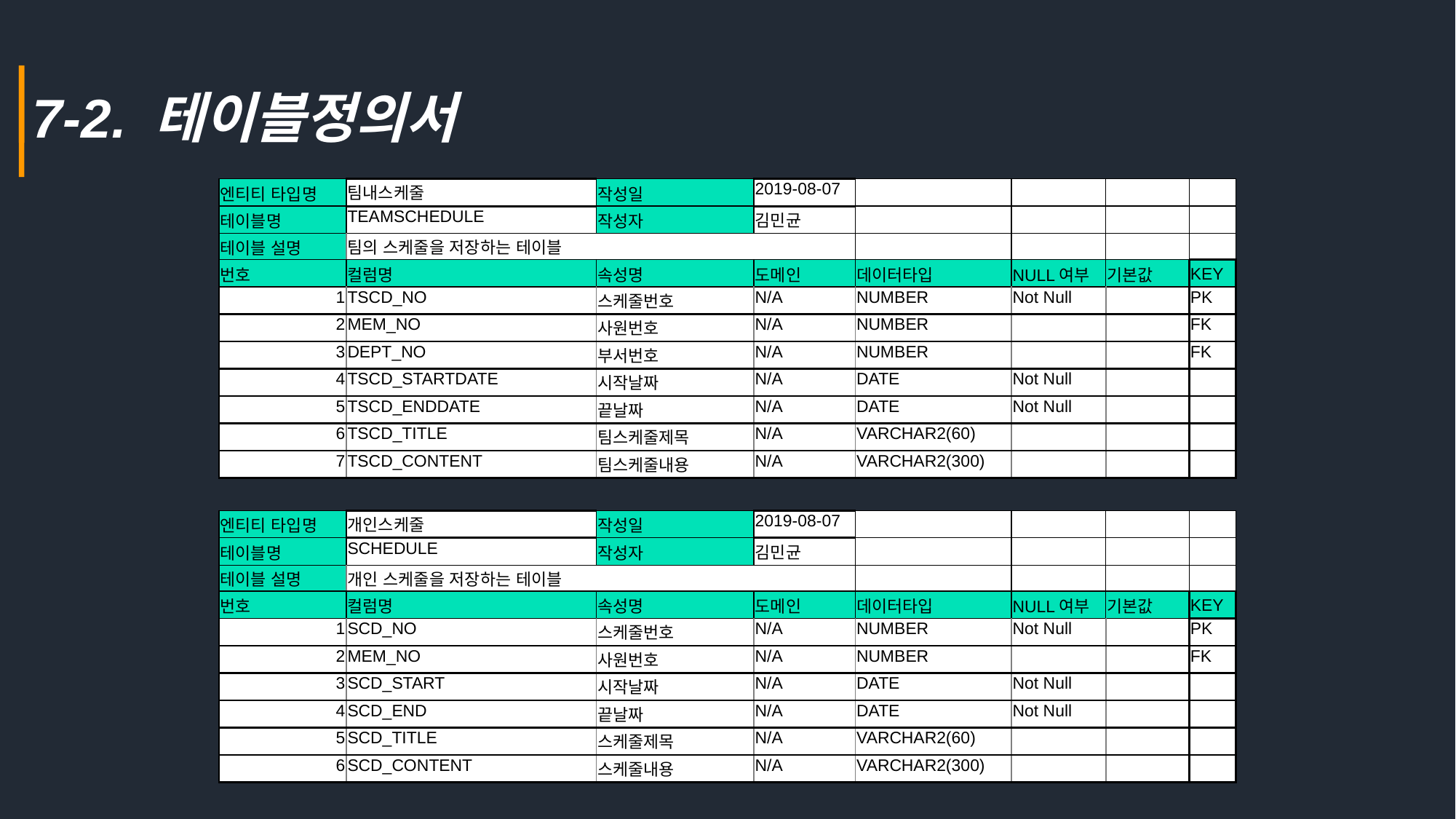

7-2. 테이블정의서

| 엔티티 타입명 | 팀내스케줄 | 작성일 | 2019-08-07 |  |  |  |  |
| --- | --- | --- | --- | --- | --- | --- | --- |
| 테이블명 | TEAMSCHEDULE | 작성자 | 김민균 |  |  |  |  |
| 테이블 설명 | 팀의 스케줄을 저장하는 테이블 |  |  |  |  |  |  |
| 번호 | 컬럼명 | 속성명 | 도메인 | 데이터타입 | NULL여부 | 기본값 | KEY |
| 1 | TSCD\_NO | 스케줄번호 | N/A | NUMBER | Not Null |  | PK |
| 2 | MEM\_NO | 사원번호 | N/A | NUMBER |  |  | FK |
| 3 | DEPT\_NO | 부서번호 | N/A | NUMBER |  |  | FK |
| 4 | TSCD\_STARTDATE | 시작날짜 | N/A | DATE | Not Null |  |  |
| 5 | TSCD\_ENDDATE | 끝날짜 | N/A | DATE | Not Null |  |  |
| 6 | TSCD\_TITLE | 팀스케줄제목 | N/A | VARCHAR2(60) |  |  |  |
| 7 | TSCD\_CONTENT | 팀스케줄내용 | N/A | VARCHAR2(300) |  |  |  |
| 엔티티 타입명 | 개인스케줄 | 작성일 | 2019-08-07 |  |  |  |  |
| --- | --- | --- | --- | --- | --- | --- | --- |
| 테이블명 | SCHEDULE | 작성자 | 김민균 |  |  |  |  |
| 테이블 설명 | 개인 스케줄을 저장하는 테이블 |  |  |  |  |  |  |
| 번호 | 컬럼명 | 속성명 | 도메인 | 데이터타입 | NULL여부 | 기본값 | KEY |
| 1 | SCD\_NO | 스케줄번호 | N/A | NUMBER | Not Null |  | PK |
| 2 | MEM\_NO | 사원번호 | N/A | NUMBER |  |  | FK |
| 3 | SCD\_START | 시작날짜 | N/A | DATE | Not Null |  |  |
| 4 | SCD\_END | 끝날짜 | N/A | DATE | Not Null |  |  |
| 5 | SCD\_TITLE | 스케줄제목 | N/A | VARCHAR2(60) |  |  |  |
| 6 | SCD\_CONTENT | 스케줄내용 | N/A | VARCHAR2(300) |  |  |  |